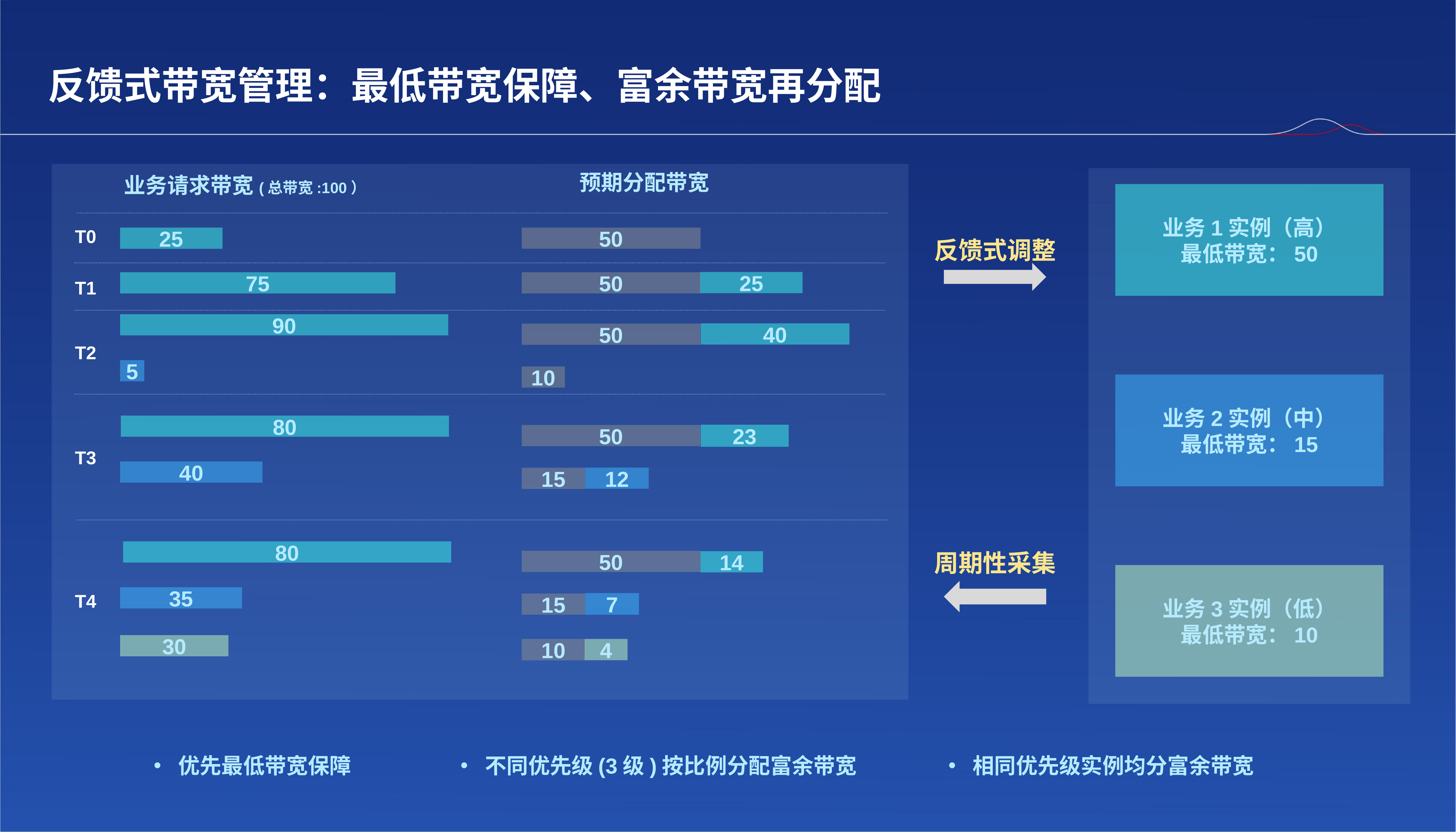

反馈式带宽管理：最低带宽保障、富余带宽再分配

业务请求带宽(总带宽:100）
预期分配带宽
业务1实例（高）
最低带宽：50
T0
25
50
反馈式调整

25
75
50
T1
90
40
50
T2
5
10
业务2实例（中）
最低带宽：15
80
23
50
T3
40
12
15
80
周期性采集
50
14
业务3实例（低）
最低带宽：10

35
T4
7
15
30
10
4
优先最低带宽保障
不同优先级(3级)按比例分配富余带宽
相同优先级实例均分富余带宽